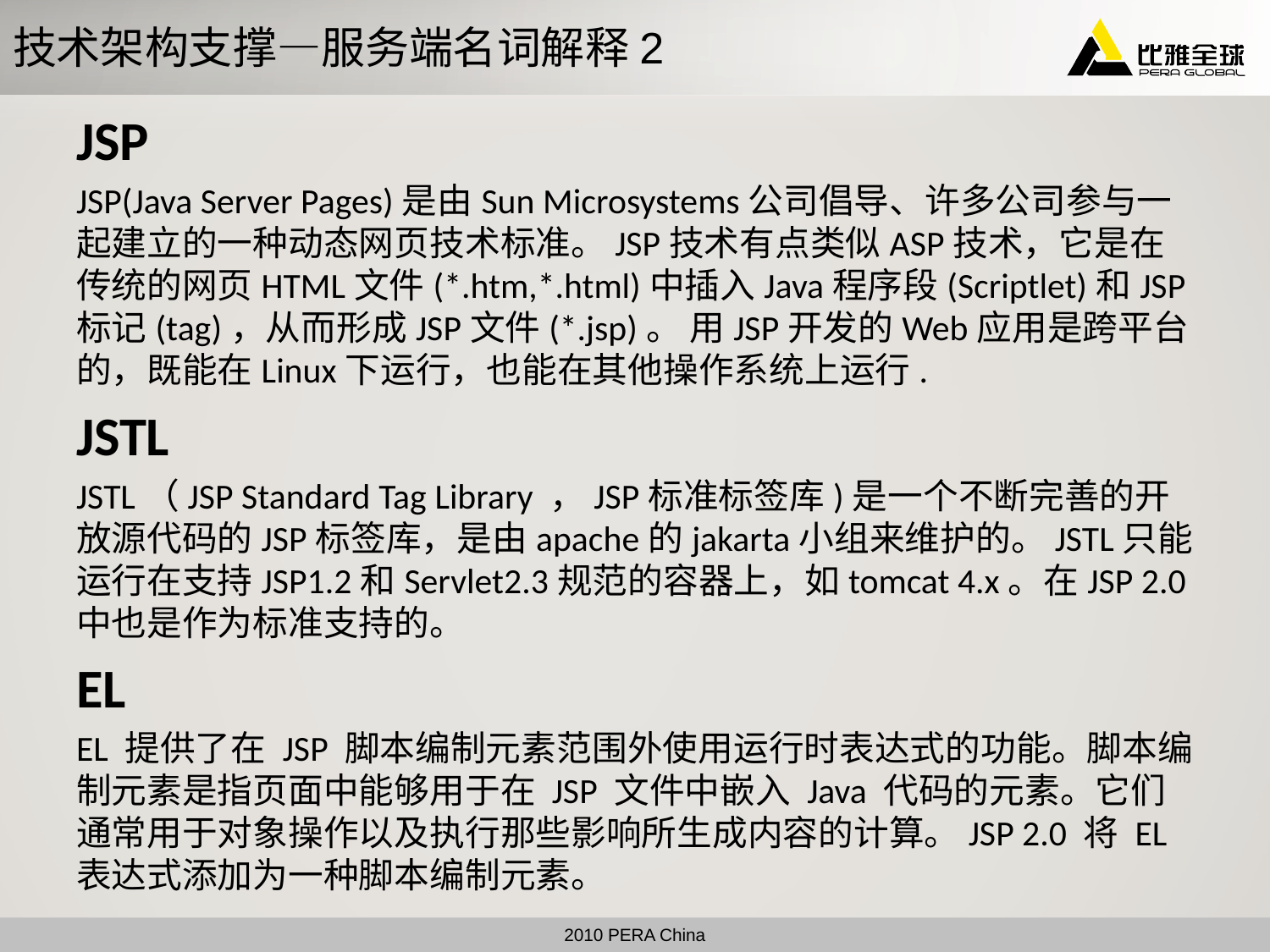

# 技术架构支撑—服务端名词解释2
JSP
JSP(Java Server Pages)是由Sun Microsystems公司倡导、许多公司参与一起建立的一种动态网页技术标准。JSP技术有点类似ASP技术，它是在传统的网页HTML文件(*.htm,*.html)中插入Java程序段(Scriptlet)和JSP标记(tag)，从而形成JSP文件(*.jsp)。 用JSP开发的Web应用是跨平台的，既能在Linux下运行，也能在其他操作系统上运行.
JSTL
JSTL（JSP Standard Tag Library ，JSP标准标签库)是一个不断完善的开放源代码的JSP标签库，是由apache的jakarta小组来维护的。JSTL只能运行在支持JSP1.2和Servlet2.3规范的容器上，如tomcat 4.x。在JSP 2.0中也是作为标准支持的。
EL
EL 提供了在 JSP 脚本编制元素范围外使用运行时表达式的功能。脚本编制元素是指页面中能够用于在 JSP 文件中嵌入 Java 代码的元素。它们通常用于对象操作以及执行那些影响所生成内容的计算。JSP 2.0 将 EL 表达式添加为一种脚本编制元素。